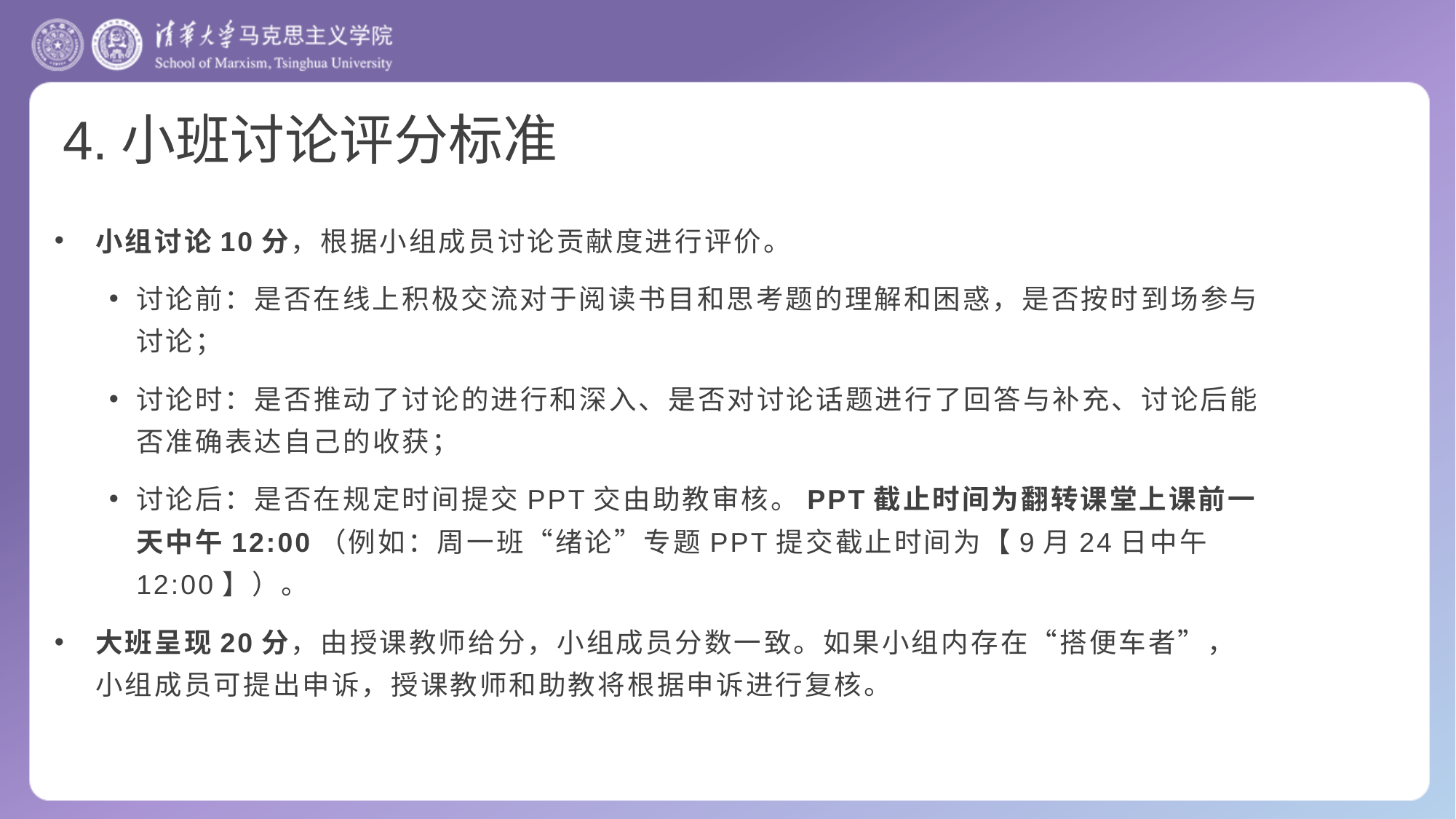

4.小班讨论评分标准
小组讨论10分，根据小组成员讨论贡献度进行评价。
讨论前：是否在线上积极交流对于阅读书目和思考题的理解和困惑，是否按时到场参与讨论；
讨论时：是否推动了讨论的进行和深入、是否对讨论话题进行了回答与补充、讨论后能否准确表达自己的收获；
讨论后：是否在规定时间提交PPT交由助教审核。PPT截止时间为翻转课堂上课前一天中午12:00（例如：周一班“绪论”专题PPT提交截止时间为【9月24日中午12:00】）。
大班呈现20分，由授课教师给分，小组成员分数一致。如果小组内存在“搭便车者”，小组成员可提出申诉，授课教师和助教将根据申诉进行复核。